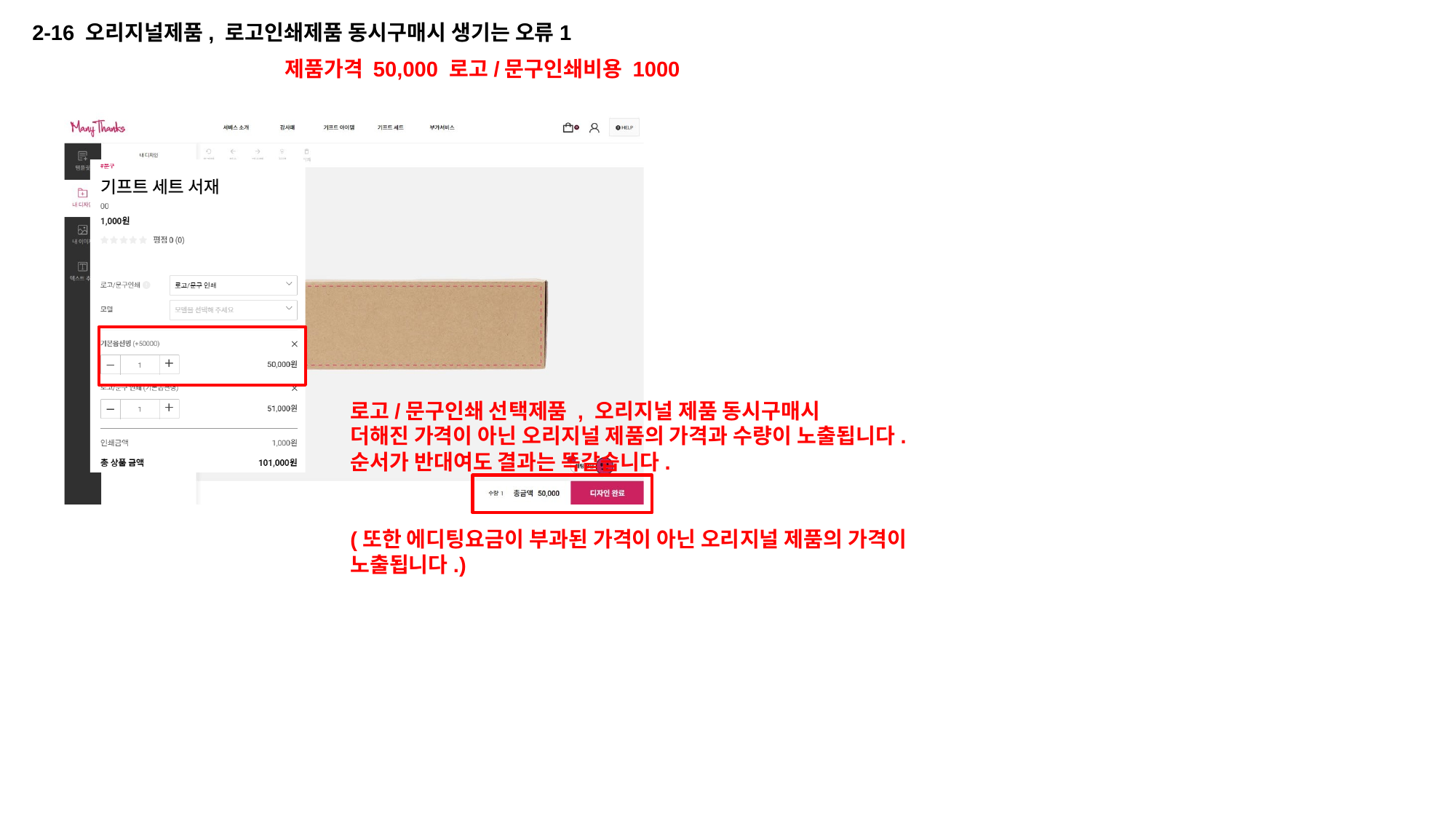

2-16 오리지널제품, 로고인쇄제품 동시구매시 생기는 오류1
제품가격 50,000 로고/문구인쇄비용 1000

로고/문구인쇄 선택제품 , 오리지널 제품 동시구매시
더해진 가격이 아닌 오리지널 제품의 가격과 수량이 노출됩니다.  순서가 반대여도 결과는 똑같습니다.

(또한 에디팅요금이 부과된 가격이 아닌 오리지널 제품의 가격이 노출됩니다.)